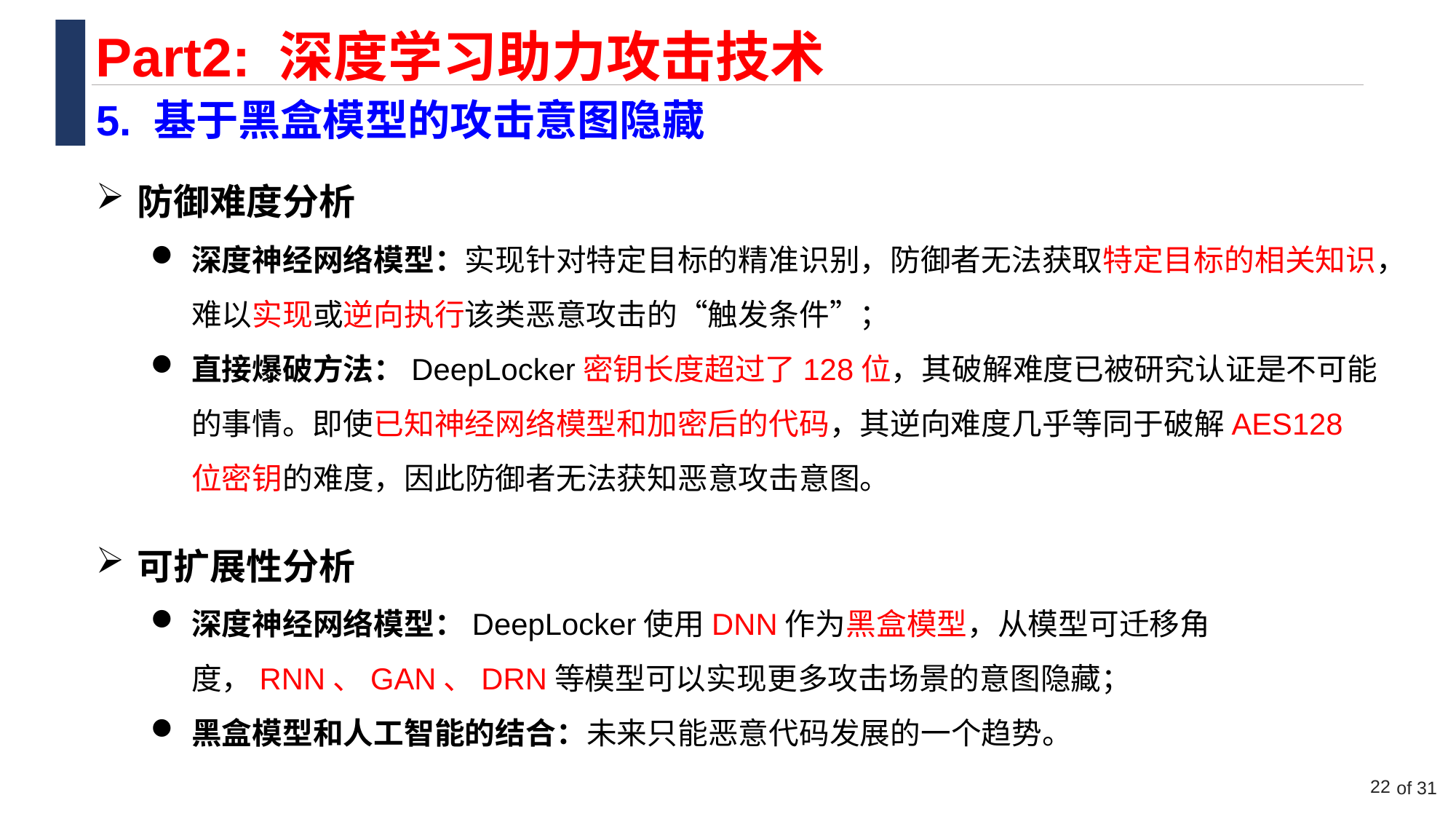

Part2: 深度学习助力攻击技术
5. 基于黑盒模型的攻击意图隐藏
防御难度分析
深度神经网络模型：实现针对特定目标的精准识别，防御者无法获取特定目标的相关知识，难以实现或逆向执行该类恶意攻击的“触发条件”；
直接爆破方法：DeepLocker密钥长度超过了128位，其破解难度已被研究认证是不可能的事情。即使已知神经网络模型和加密后的代码，其逆向难度几乎等同于破解AES128位密钥的难度，因此防御者无法获知恶意攻击意图。
可扩展性分析
深度神经网络模型：DeepLocker使用DNN作为黑盒模型，从模型可迁移角度，RNN、GAN、DRN等模型可以实现更多攻击场景的意图隐藏；
黑盒模型和人工智能的结合：未来只能恶意代码发展的一个趋势。
22